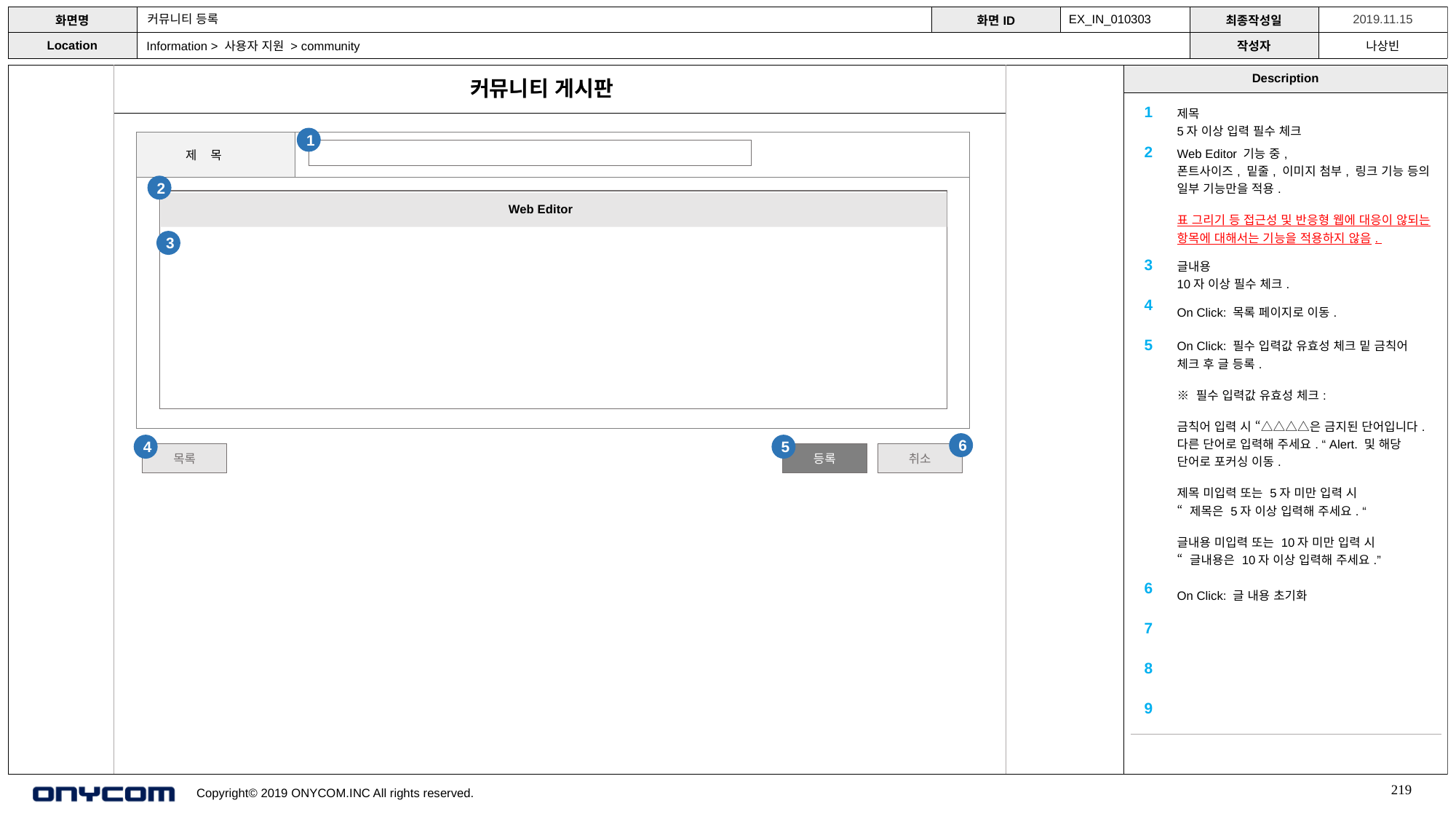

커뮤니티 등록
EX_IN_010303
Information > 사용자 지원 > community
커뮤니티 게시판
| 1 | 제목 5자 이상 입력 필수 체크 |
| --- | --- |
| 2 | Web Editor 기능 중, 폰트사이즈, 밑줄, 이미지 첨부, 링크 기능 등의 일부 기능만을 적용. 표 그리기 등 접근성 및 반응형 웹에 대응이 않되는 항목에 대해서는 기능을 적용하지 않음. |
| 3 | 글내용 10자 이상 필수 체크. |
| 4 | On Click: 목록 페이지로 이동. |
| 5 | On Click: 필수 입력값 유효성 체크 밑 금칙어 체크 후 글 등록. ※ 필수 입력값 유효성 체크: 금칙어 입력 시 “△△△△은 금지된 단어입니다. 다른 단어로 입력해 주세요. “ Alert. 및 해당 단어로 포커싱 이동. 제목 미입력 또는 5자 미만 입력 시 “ 제목은 5자 이상 입력해 주세요. “ 글내용 미입력 또는 10자 미만 입력 시 “ 글내용은 10자 이상 입력해 주세요.” Alert. 출력. |
| 6 | On Click: 글 내용 초기화 |
| 7 |  |
| 8 |  |
| 9 |  |
1
| 제 목 |  |
| --- | --- |
|  |  |

2

Web Editor
3
6
4
5
목록
등록
취소
219